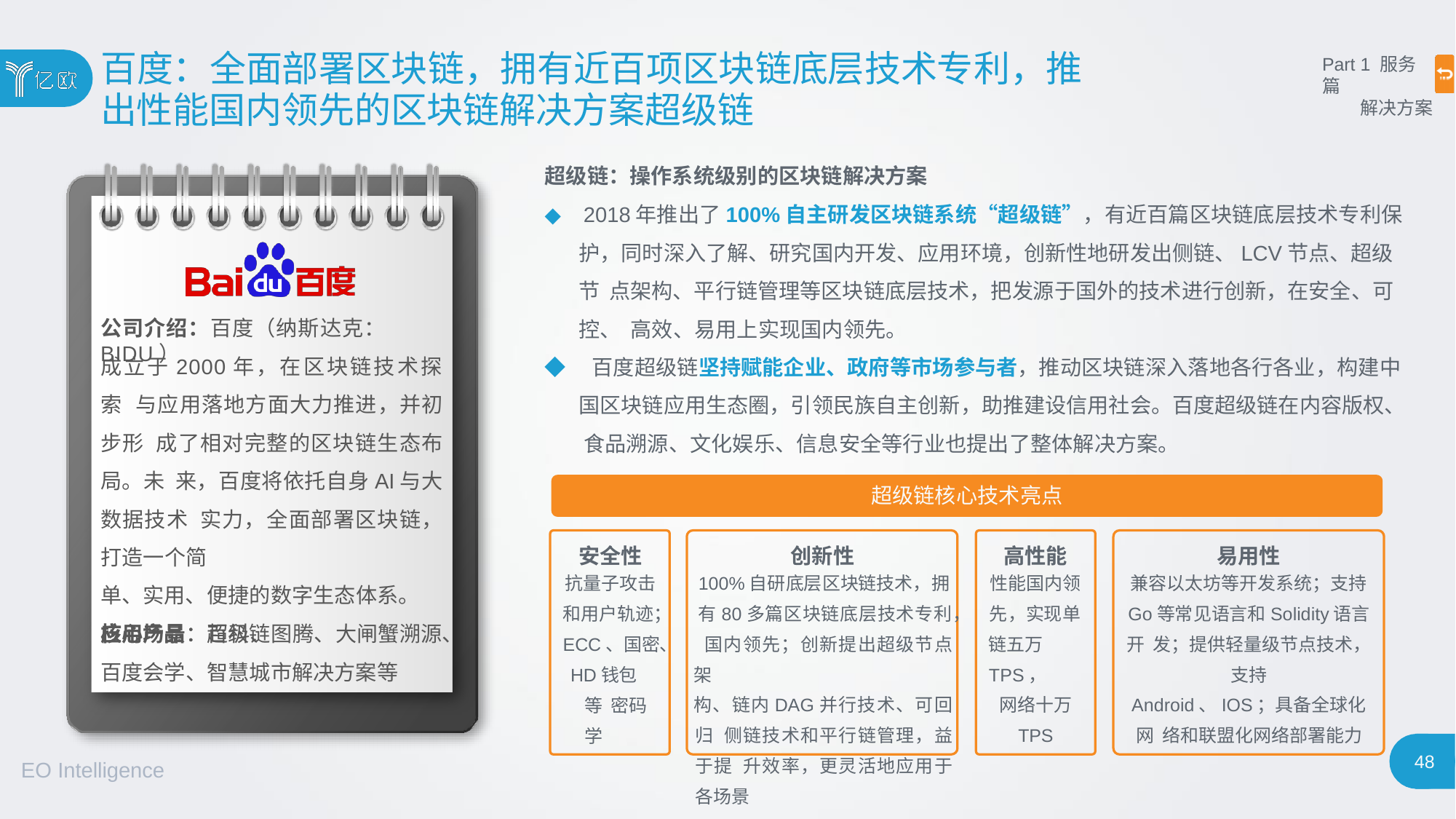

# 百度：全面部署区块链，拥有近百项区块链底层技术专利，推
出性能国内领先的区块链解决方案超级链
Part 1 服务篇
解决方案

超级链：操作系统级别的区块链解决方案

◆ 2018年推出了100%自主研发区块链系统“超级链”，有近百篇区块链底层技术专利保  护，同时深入了解、研究国内开发、应用环境，创新性地研发出侧链、LCV节点、超级节  点架构、平行链管理等区块链底层技术，把发源于国外的技术进行创新，在安全、可控、  高效、易用上实现国内领先。
◆ 百度超级链坚持赋能企业、政府等市场参与者，推动区块链深入落地各行各业，构建中  国区块链应用生态圈，引领民族自主创新，助推建设信用社会。百度超级链在内容版权、  食品溯源、文化娱乐、信息安全等行业也提出了整体解决方案。

公司介绍：百度（纳斯达克：BIDU）
成立于2000年，在区块链技术探索  与应用落地方面大力推进，并初步形  成了相对完整的区块链生态布局。未  来，百度将依托自身AI与大数据技术  实力，全面部署区块链，打造一个简
单、实用、便捷的数字生态体系。
核心产品：超级链

超级链核心技术亮点

易用性
兼容以太坊等开发系统；支持
Go等常见语言和Solidity语言开  发；提供轻量级节点技术，支持
Android、IOS；具备全球化网  络和联盟化网络部署能力
安全性
抗量子攻击
创新性
100%自研底层区块链技术，拥
有80多篇区块链底层技术专利，  国内领先；创新提出超级节点架
构、链内DAG并行技术、可回归  侧链技术和平行链管理，益于提  升效率，更灵活地应用于各场景
高性能
性能国内领
先，实现单  链五万TPS，
网络十万
TPS
和用户轨迹；
ECC、国密、
应用场景：百科、图腾、大闸蟹溯源、
HD钱包等  密码学
百度会学、智慧城市解决方案等
48
EO Intelligence